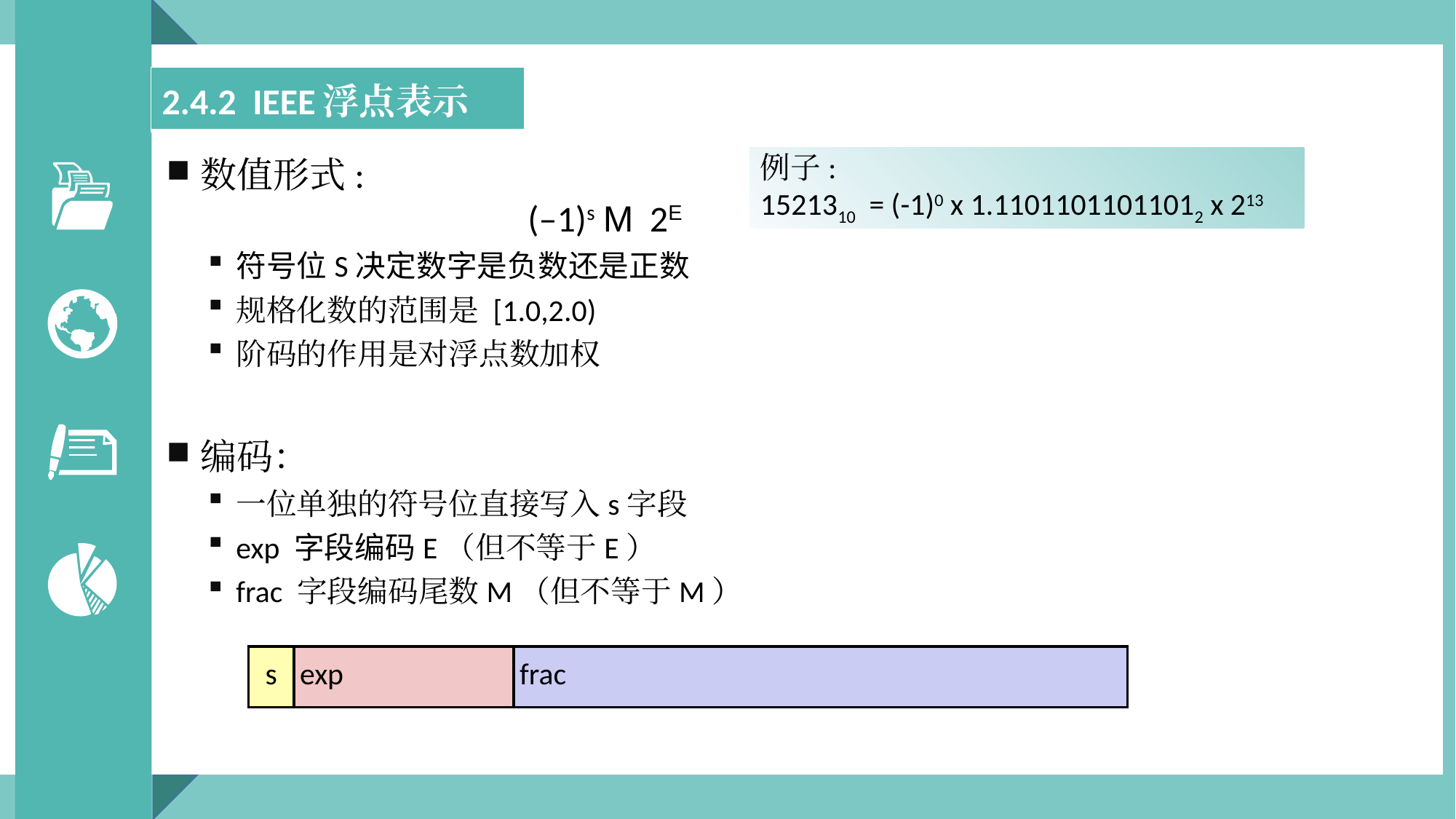

| 2.4.2 IEEE浮点表示 |
| --- |
数值形式:
			(–1)s M  2E
符号位S决定数字是负数还是正数
规格化数的范围是 [1.0,2.0)
阶码的作用是对浮点数加权

编码：
一位单独的符号位直接写入s字段
exp 字段编码E（但不等于E）
frac 字段编码尾数M（但不等于M）
例子:
1521310  = (-1)0 x 1.11011011011012 x 213
| s | exp | frac |
| --- | --- | --- |